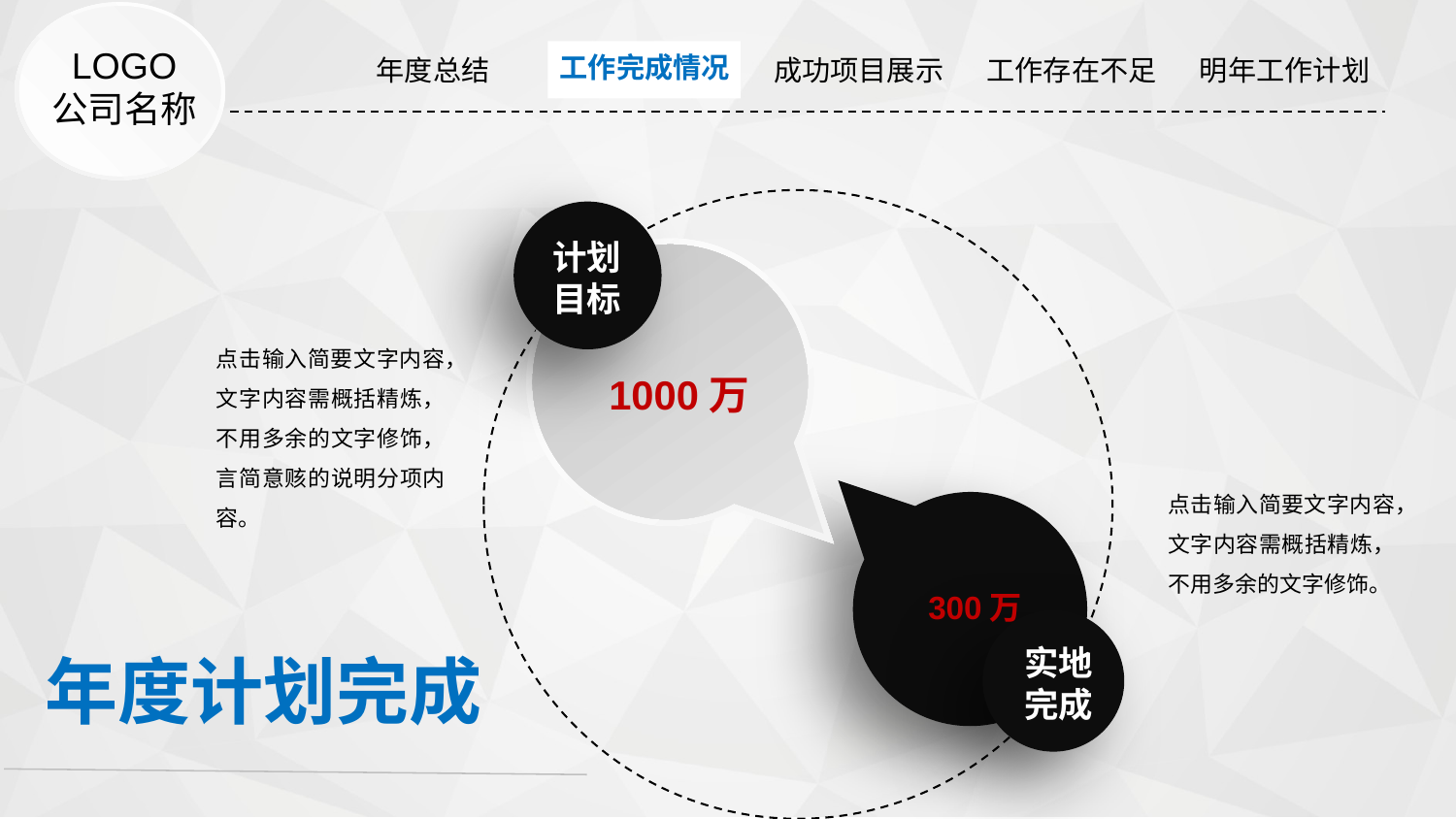

| 年度总结 | 工作完成情况 | 成功项目展示 | 工作存在不足 | 明年工作计划 |
| --- | --- | --- | --- | --- |
工作完成情况
LOGO
公司名称

计划
目标

点击输入简要文字内容，文字内容需概括精炼，不用多余的文字修饰，言简意赅的说明分项内容。
1000万

点击输入简要文字内容，文字内容需概括精炼，不用多余的文字修饰。
300万

实地
完成

年度计划完成